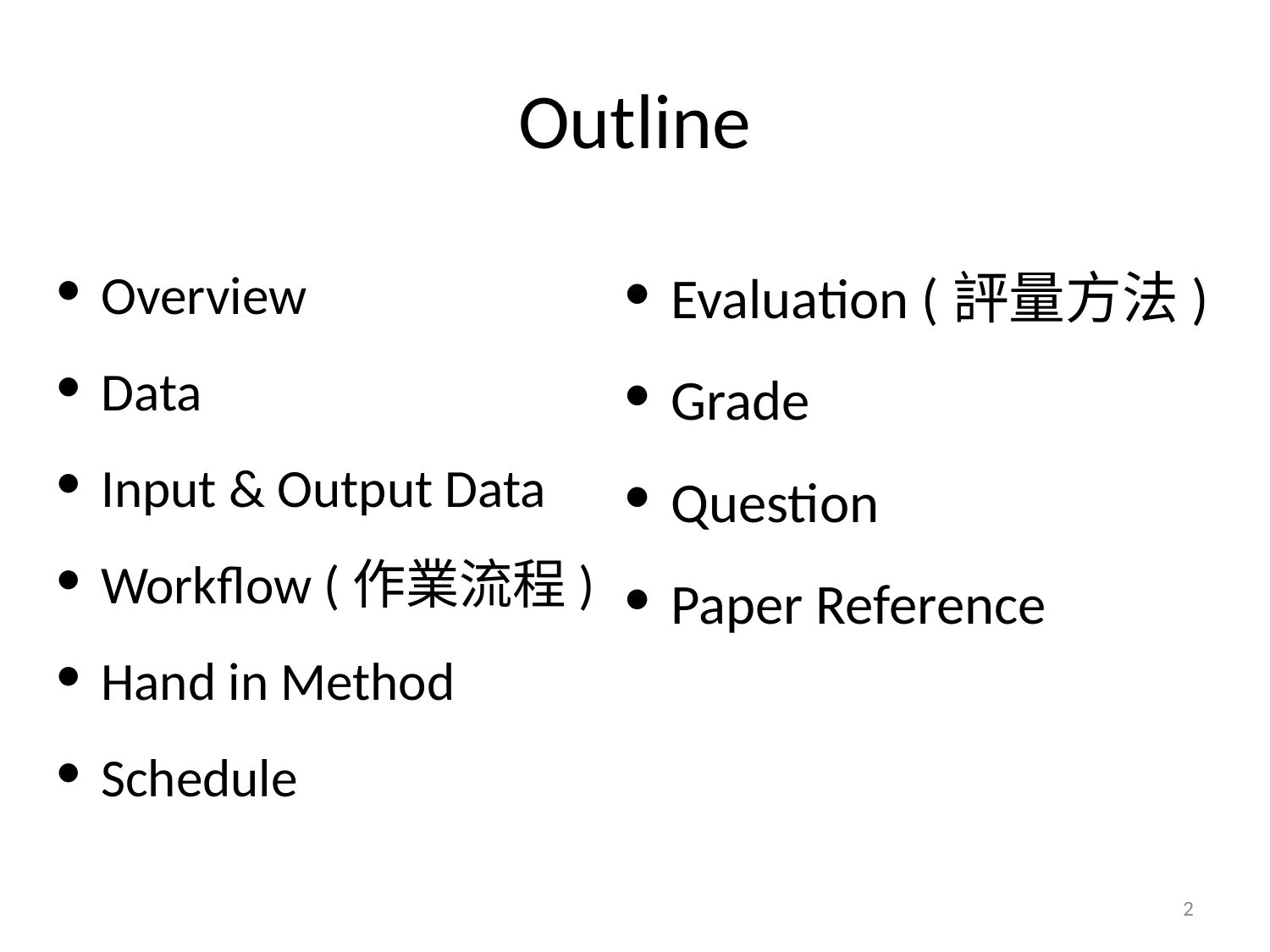

# Outline
Overview
Data
Input & Output Data
Workflow (作業流程)
Hand in Method
Schedule
Evaluation (評量方法)
Grade
Question
Paper Reference
2